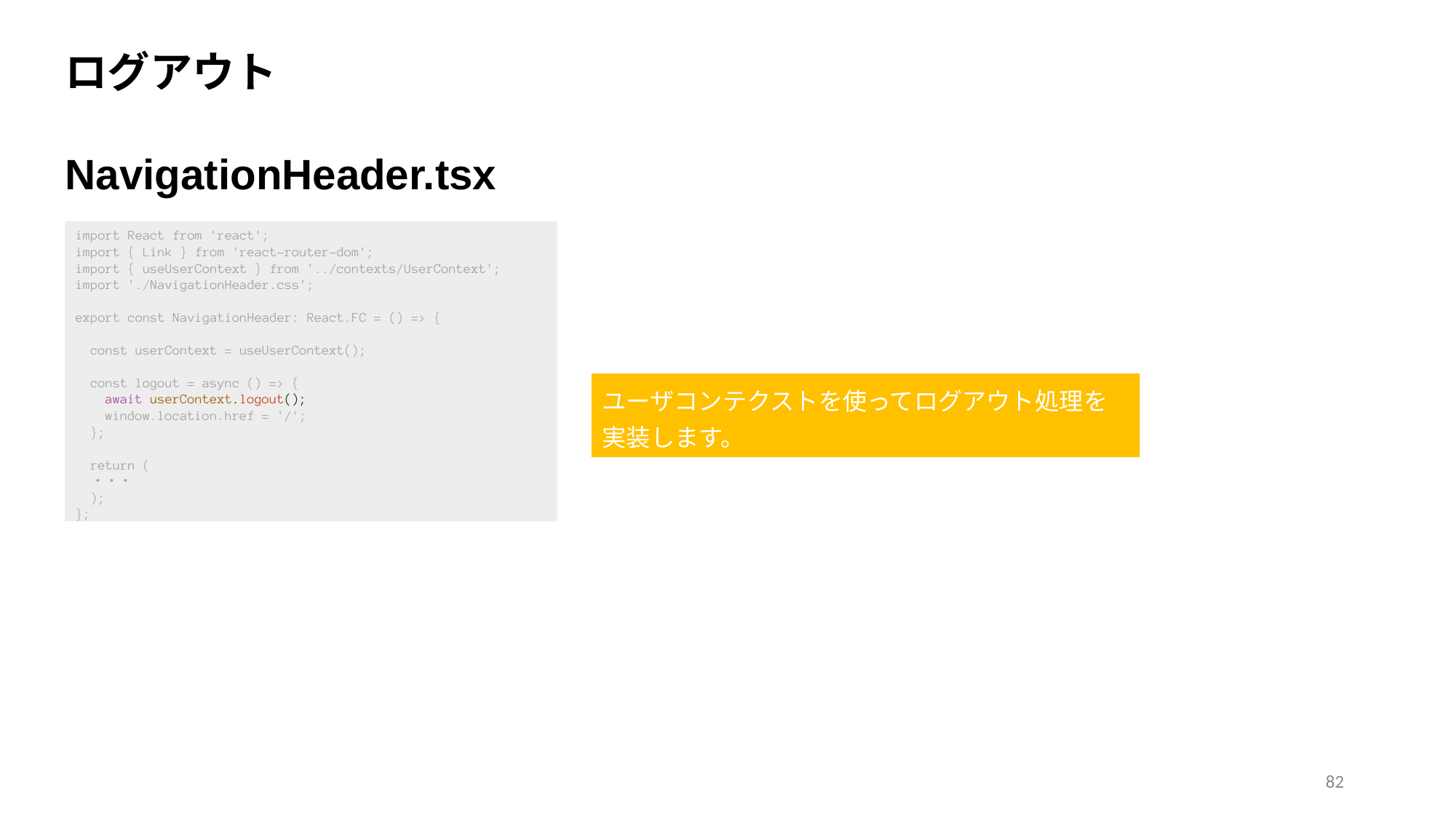

ログアウト

NavigationHeader.tsx
import React from 'react';
import { Link } from 'react-router-dom';
import { useUserContext } from '../contexts/UserContext';
import './NavigationHeader.css';
export const NavigationHeader: React.FC = () => {
  const userContext = useUserContext();
  const logout = async () => {
    await userContext.logout();
    window.location.href = '/';
  };
  return (
    ・・・
  );
};
ユーザコンテクストを使ってログアウト処理を実装します。
82